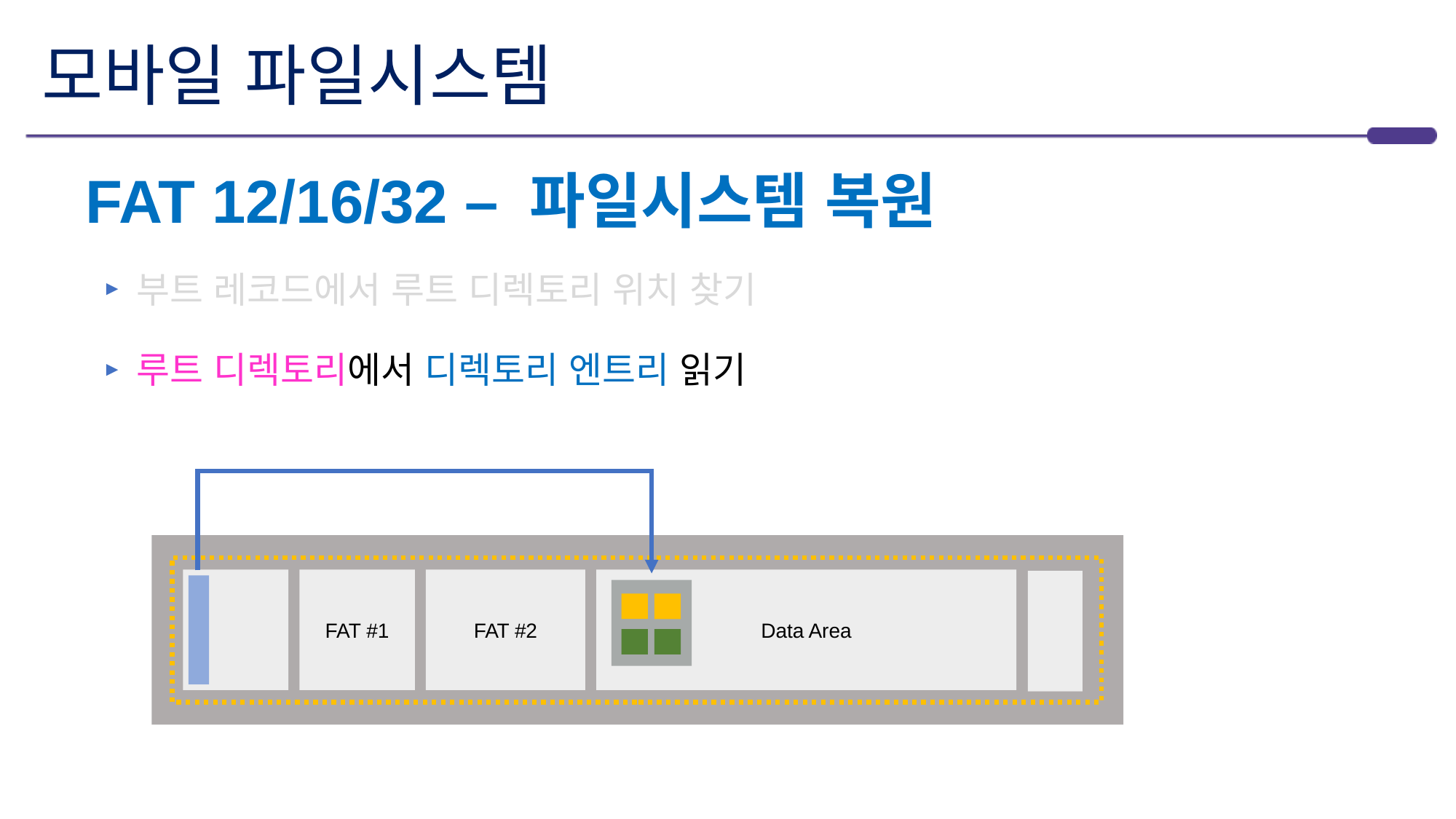

# 모바일 파일시스템
FAT 12/16/32 – 파일시스템 복원
부트 레코드에서 루트 디렉토리 위치 찾기
루트 디렉토리에서 디렉토리 엔트리 읽기

FAT #1
FAT #2
Data Area